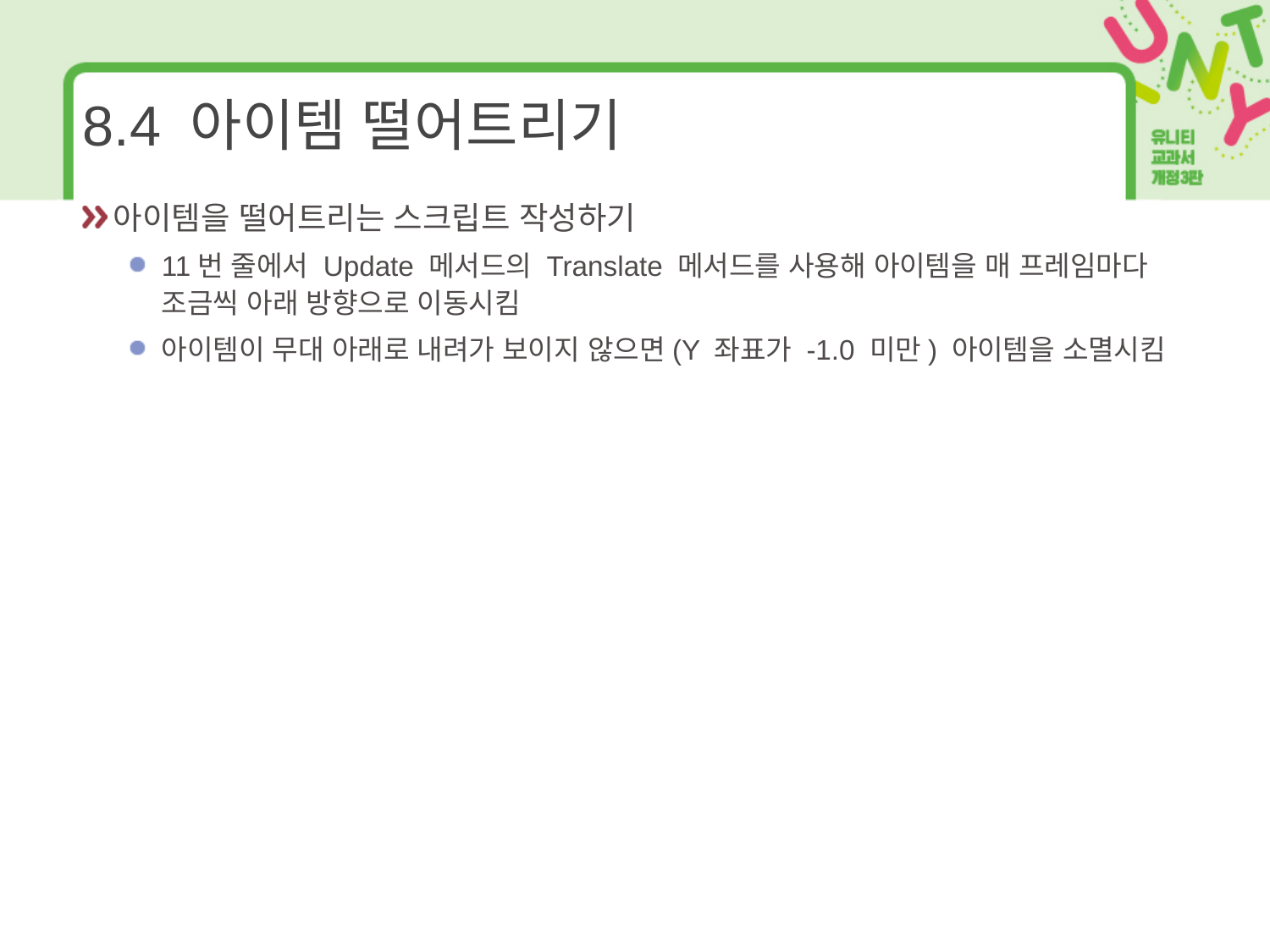

# 8.4 아이템 떨어트리기
아이템을 떨어트리는 스크립트 작성하기
11번 줄에서 Update 메서드의 Translate 메서드를 사용해 아이템을 매 프레임마다 조금씩 아래 방향으로 이동시킴
아이템이 무대 아래로 내려가 보이지 않으면(Y 좌표가 -1.0 미만) 아이템을 소멸시킴